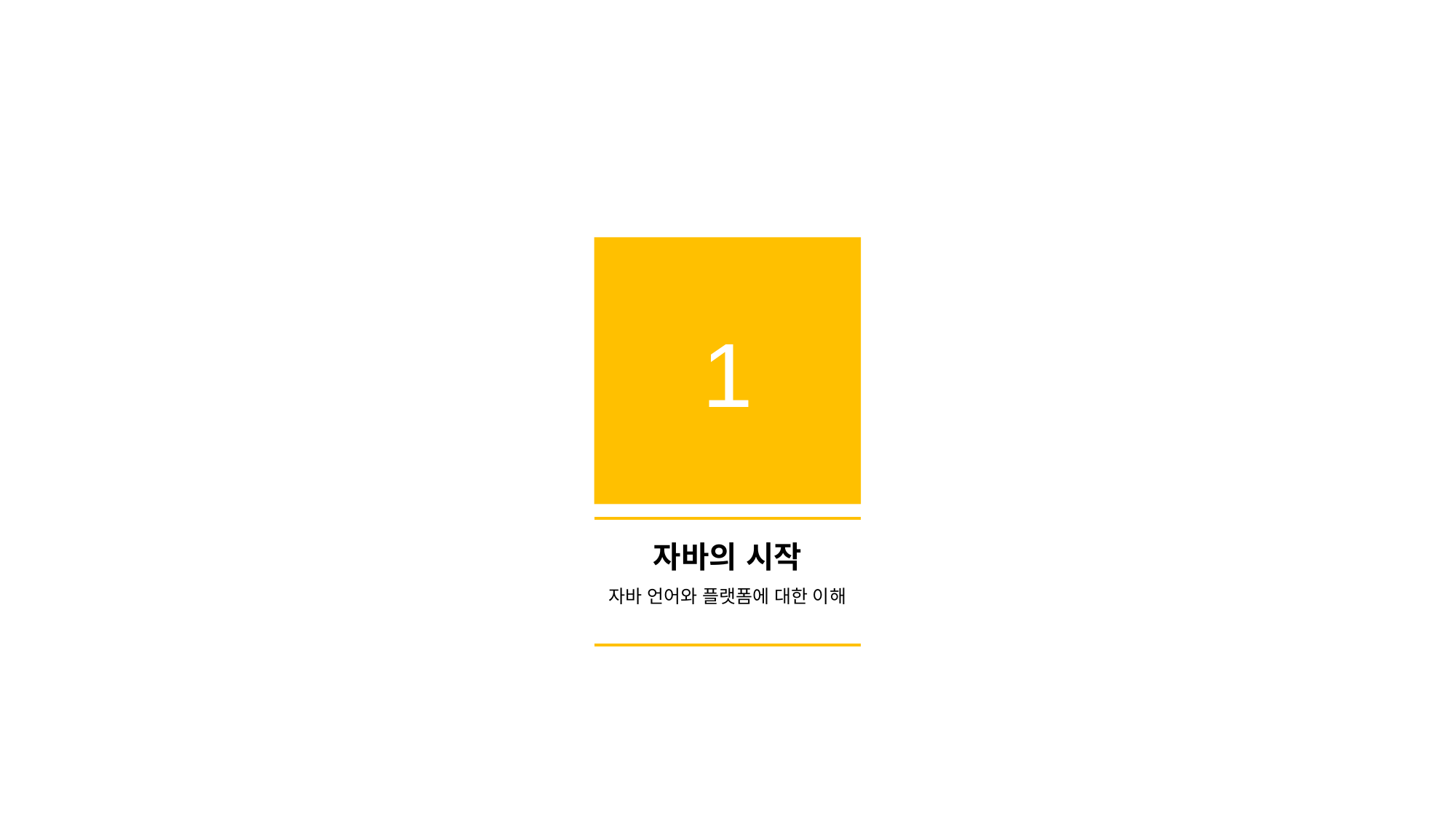

1
자바의 시작
자바 언어와 플랫폼에 대한 이해